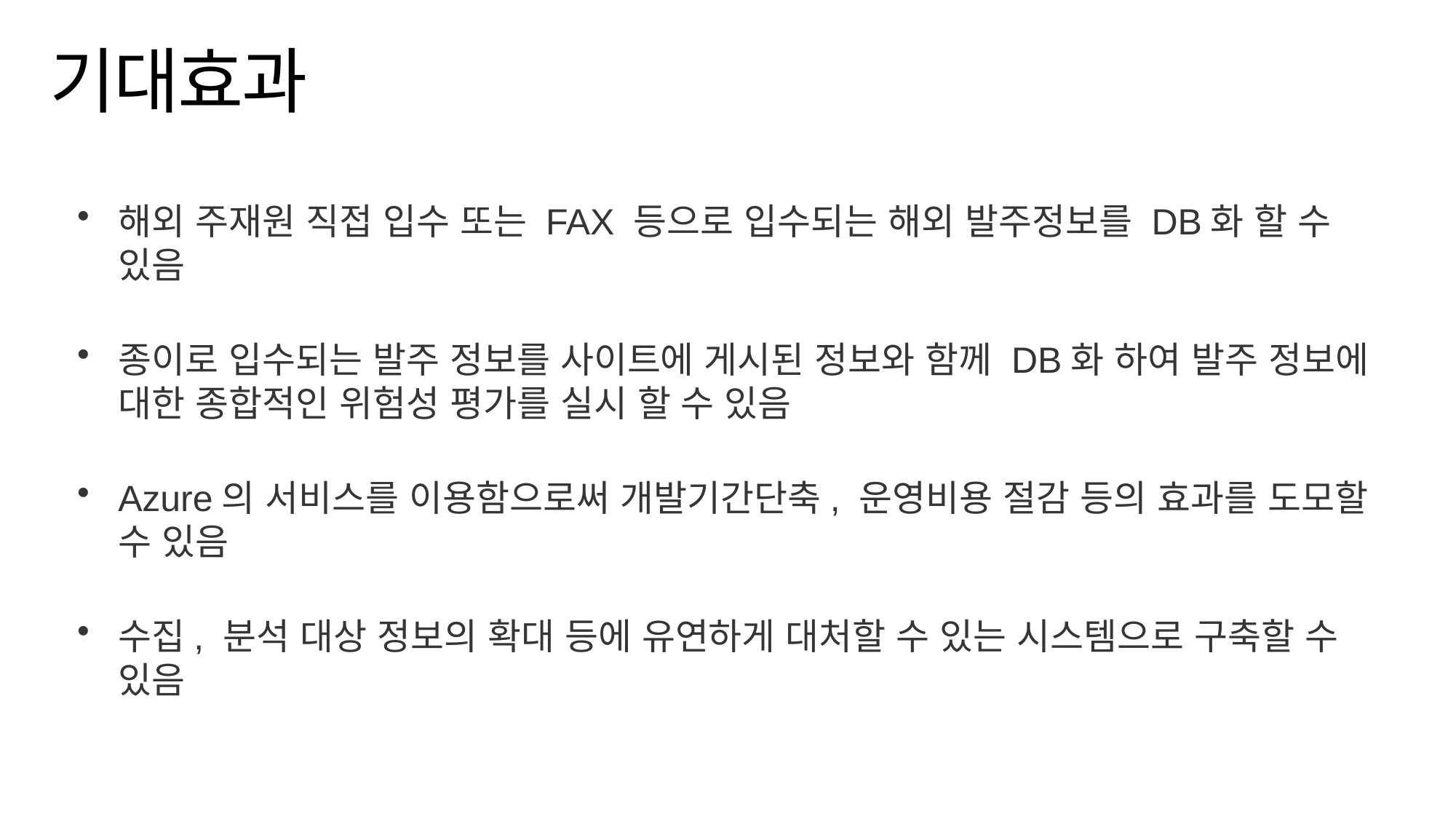

# 기대효과
해외 주재원 직접 입수 또는 FAX 등으로 입수되는 해외 발주정보를 DB화 할 수 있음

종이로 입수되는 발주 정보를 사이트에 게시된 정보와 함께 DB화 하여 발주 정보에 대한 종합적인 위험성 평가를 실시 할 수 있음

Azure의 서비스를 이용함으로써 개발기간단축, 운영비용 절감 등의 효과를 도모할 수 있음

수집, 분석 대상 정보의 확대 등에 유연하게 대처할 수 있는 시스템으로 구축할 수 있음